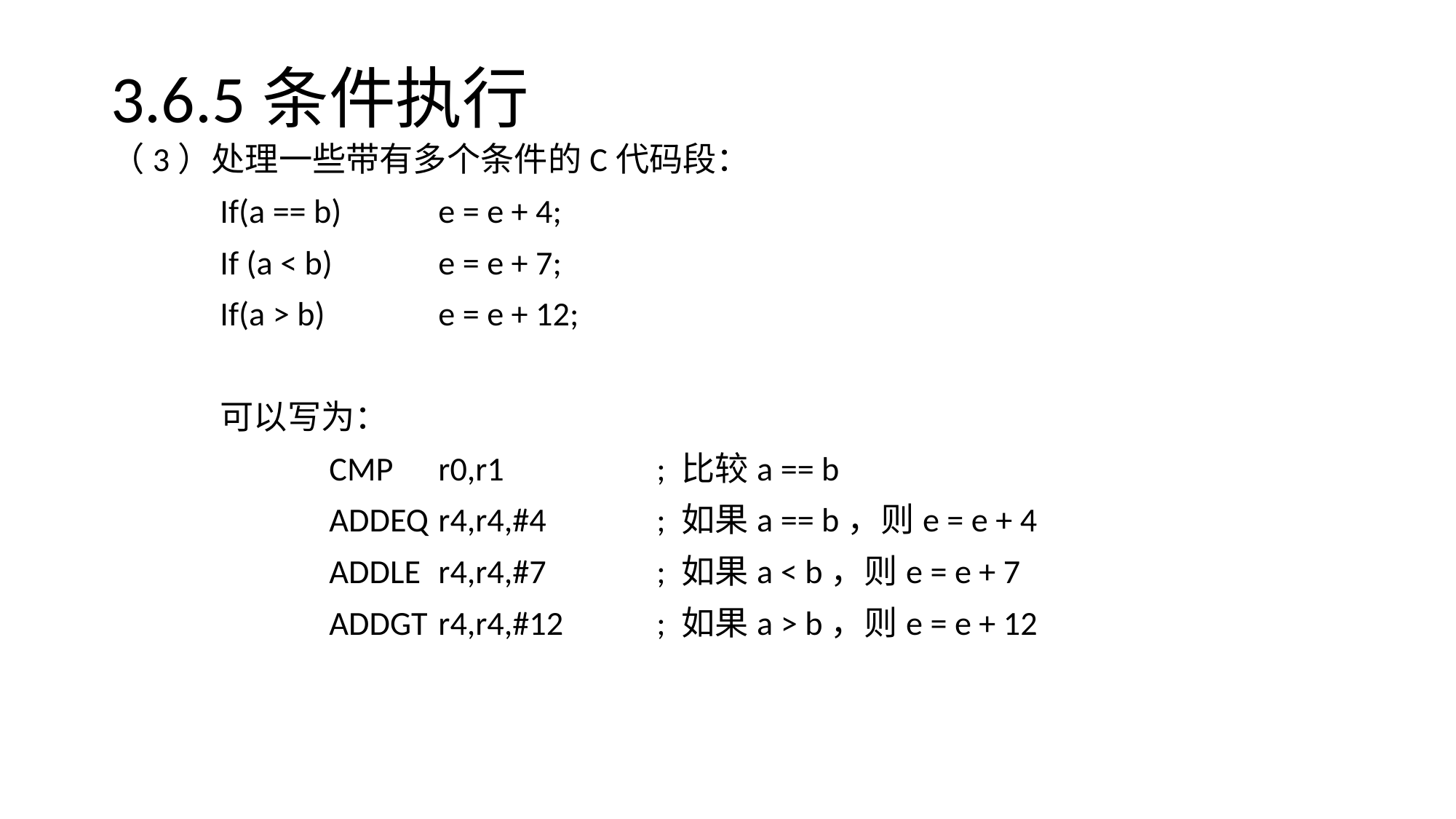

# 3.6.5条件执行
（3）处理一些带有多个条件的C代码段：
	If(a == b)	e = e + 4;
	If (a < b) 	e = e + 7;
 	If(a > b) 	e = e + 12;

	可以写为：
		CMP 	r0,r1		; 比较a == b
		ADDEQ	r4,r4,#4		; 如果a == b，则e = e + 4
		ADDLE	r4,r4,#7		; 如果a < b，则e = e + 7
		ADDGT	r4,r4,#12	; 如果a > b，则e = e + 12